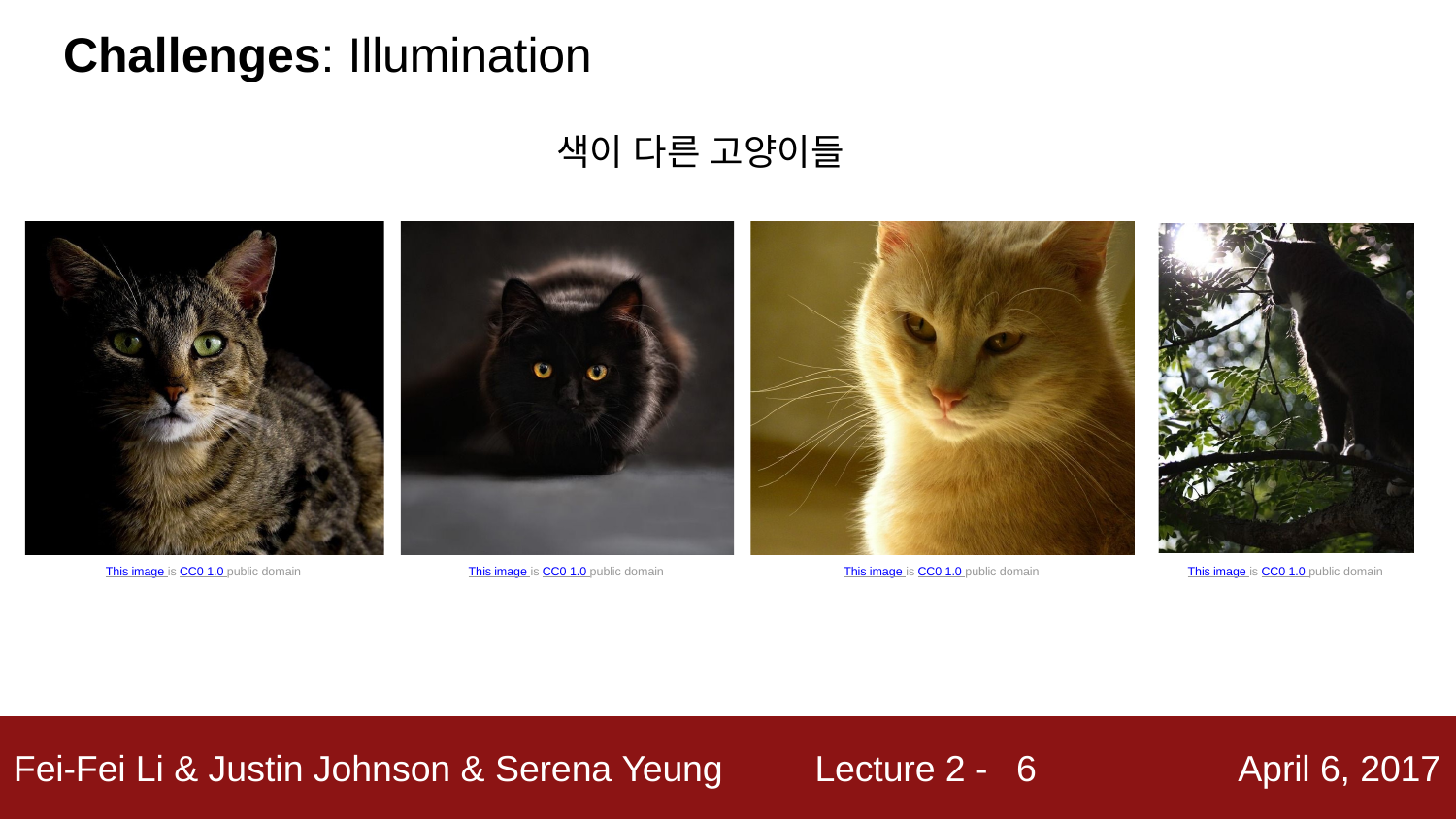

# Challenges: Illumination
색이 다른 고양이들

This image is CC0 1.0 public domain
This image is CC0 1.0 public domain
This image is CC0 1.0 public domain
This image is CC0 1.0 public domain
6
Fei-Fei Li & Justin Johnson & Serena Yeung
Lecture 2 -
April 6, 2017